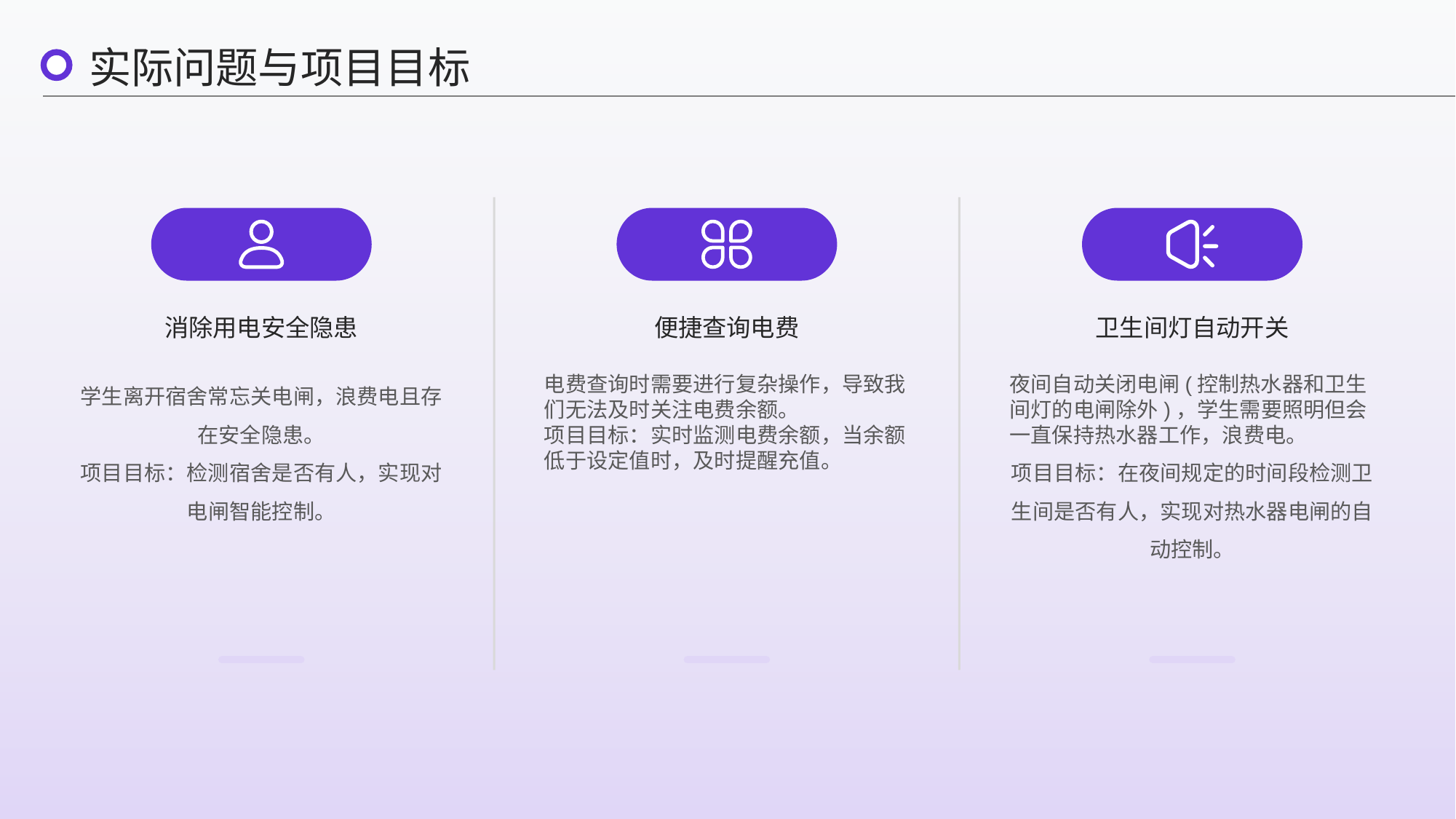

实际问题与项目目标

消除用电安全隐患
便捷查询电费
卫生间灯自动开关
夜间自动关闭电闸(控制热水器和卫生间灯的电闸除外)，学生需要照明但会一直保持热水器工作，浪费电。
项目目标：在夜间规定的时间段检测卫生间是否有人，实现对热水器电闸的自动控制。
学生离开宿舍常忘关电闸，浪费电且存在安全隐患。
项目目标：检测宿舍是否有人，实现对电闸智能控制。
电费查询时需要进行复杂操作，导致我们无法及时关注电费余额。
项目目标：实时监测电费余额，当余额低于设定值时，及时提醒充值。